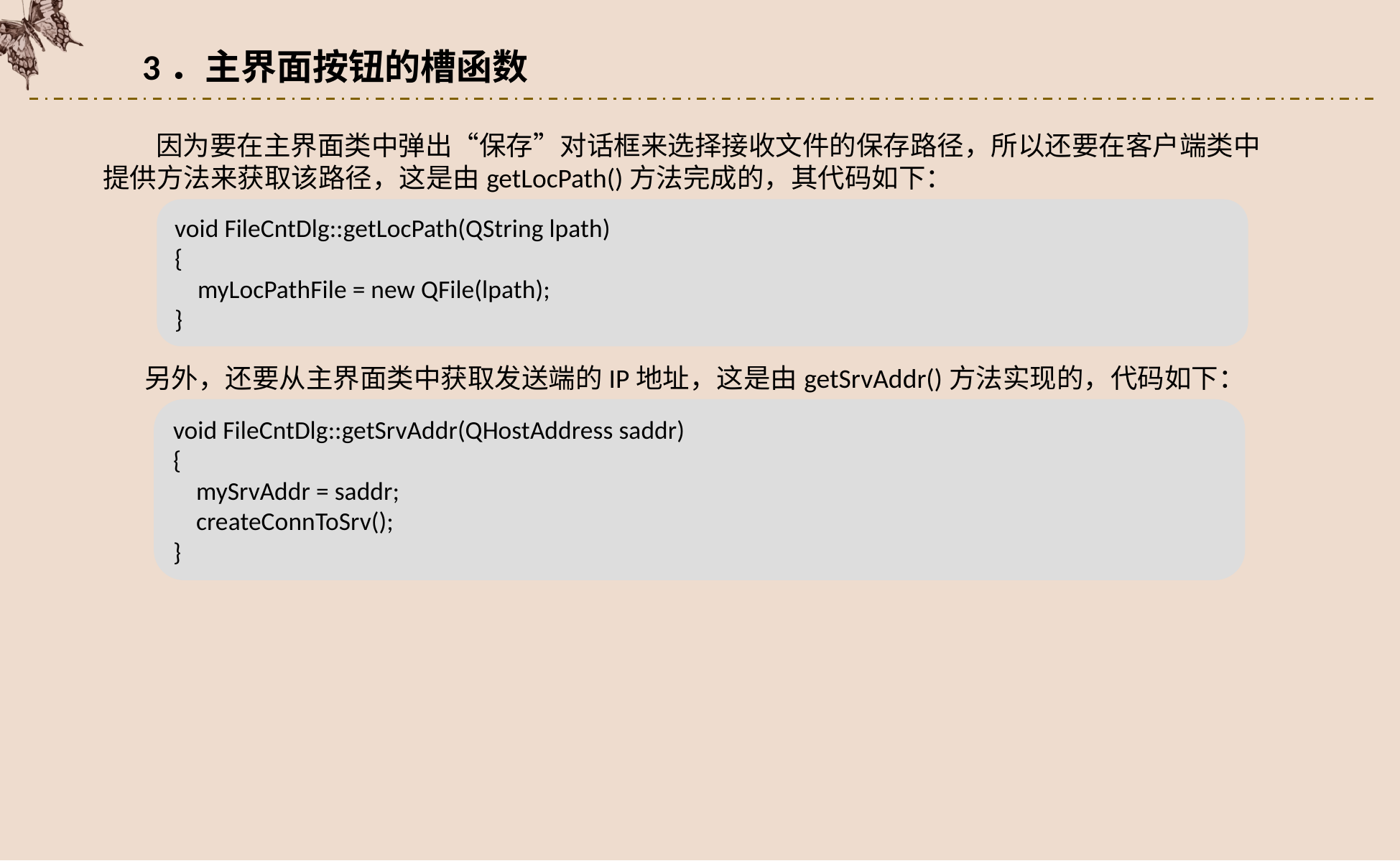

3．主界面按钮的槽函数
因为要在主界面类中弹出“保存”对话框来选择接收文件的保存路径，所以还要在客户端类中提供方法来获取该路径，这是由getLocPath()方法完成的，其代码如下：
void FileCntDlg::getLocPath(QString lpath)
{
    myLocPathFile = new QFile(lpath);
}
另外，还要从主界面类中获取发送端的IP地址，这是由getSrvAddr()方法实现的，代码如下：
void FileCntDlg::getSrvAddr(QHostAddress saddr)
{
    mySrvAddr = saddr;
    createConnToSrv();
}